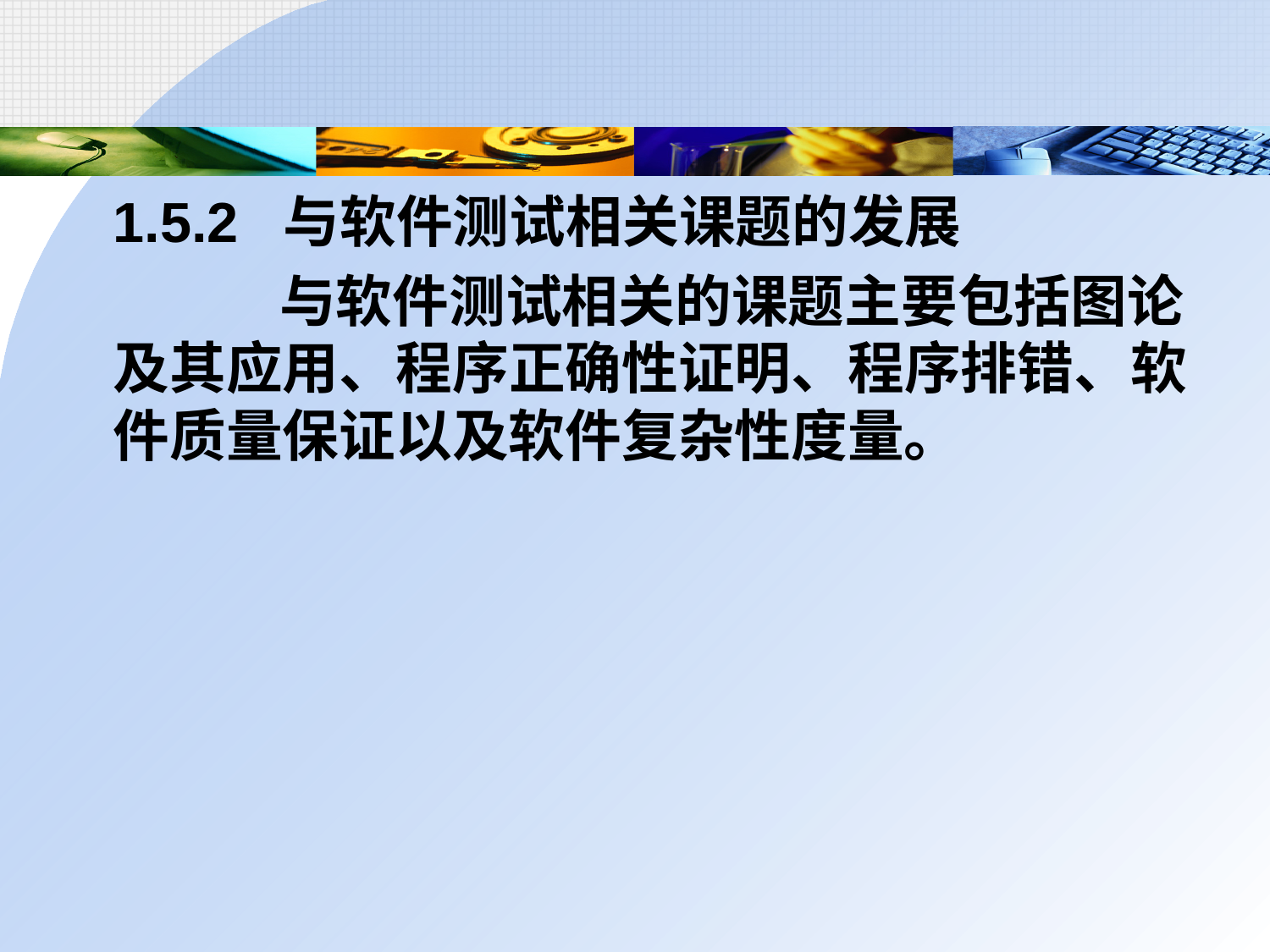

1.5.2  与软件测试相关课题的发展
		  与软件测试相关的课题主要包括图论及其应用、程序正确性证明、程序排错、软件质量保证以及软件复杂性度量。